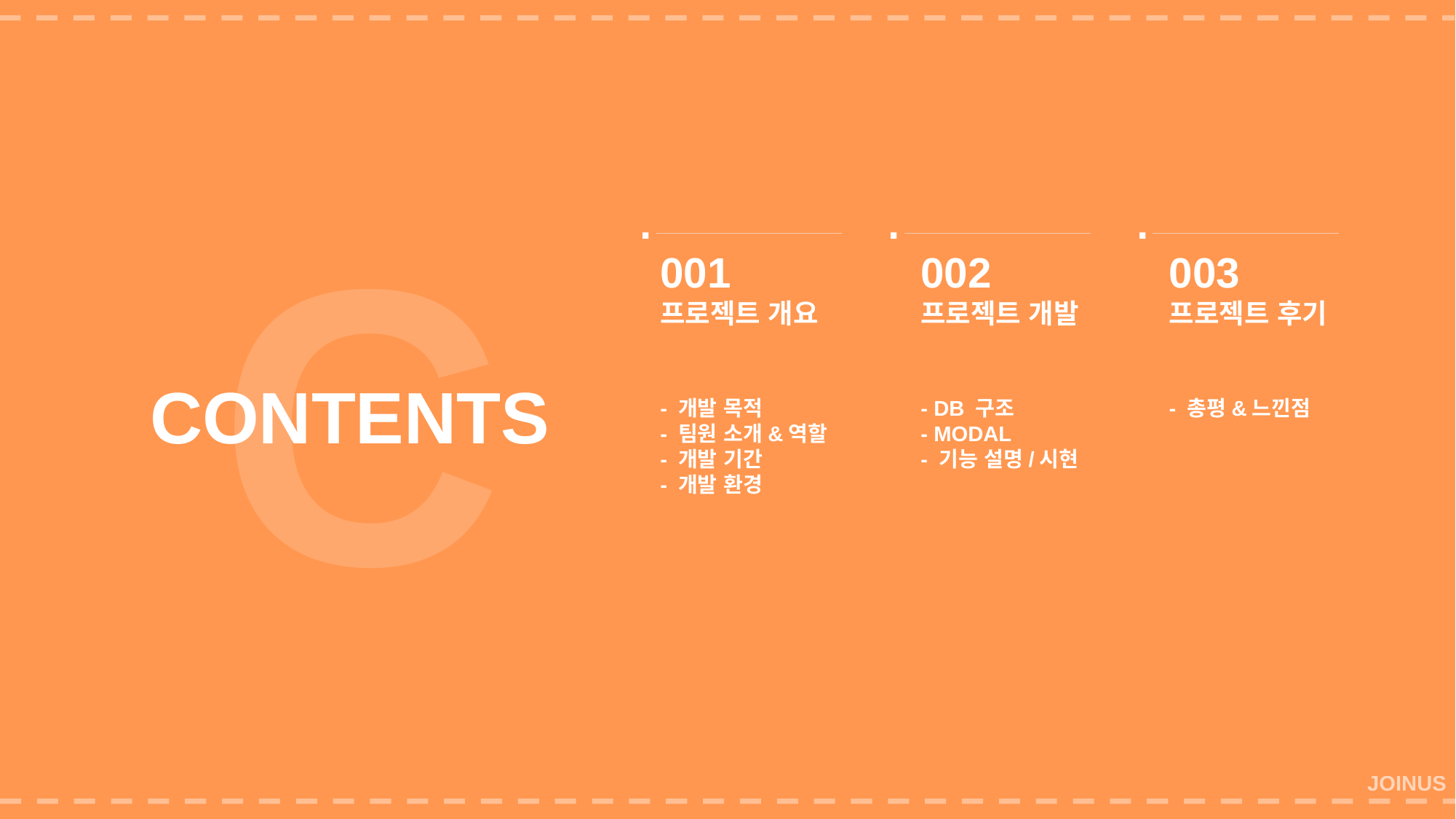

C
·
·
·
001
프로젝트 개요

- 개발 목적
- 팀원 소개&역할
- 개발 기간
- 개발 환경
002
프로젝트 개발

- DB 구조
- MODAL
- 기능 설명/시현
003
프로젝트 후기

- 총평&느낀점
CONTENTS
JOINUS